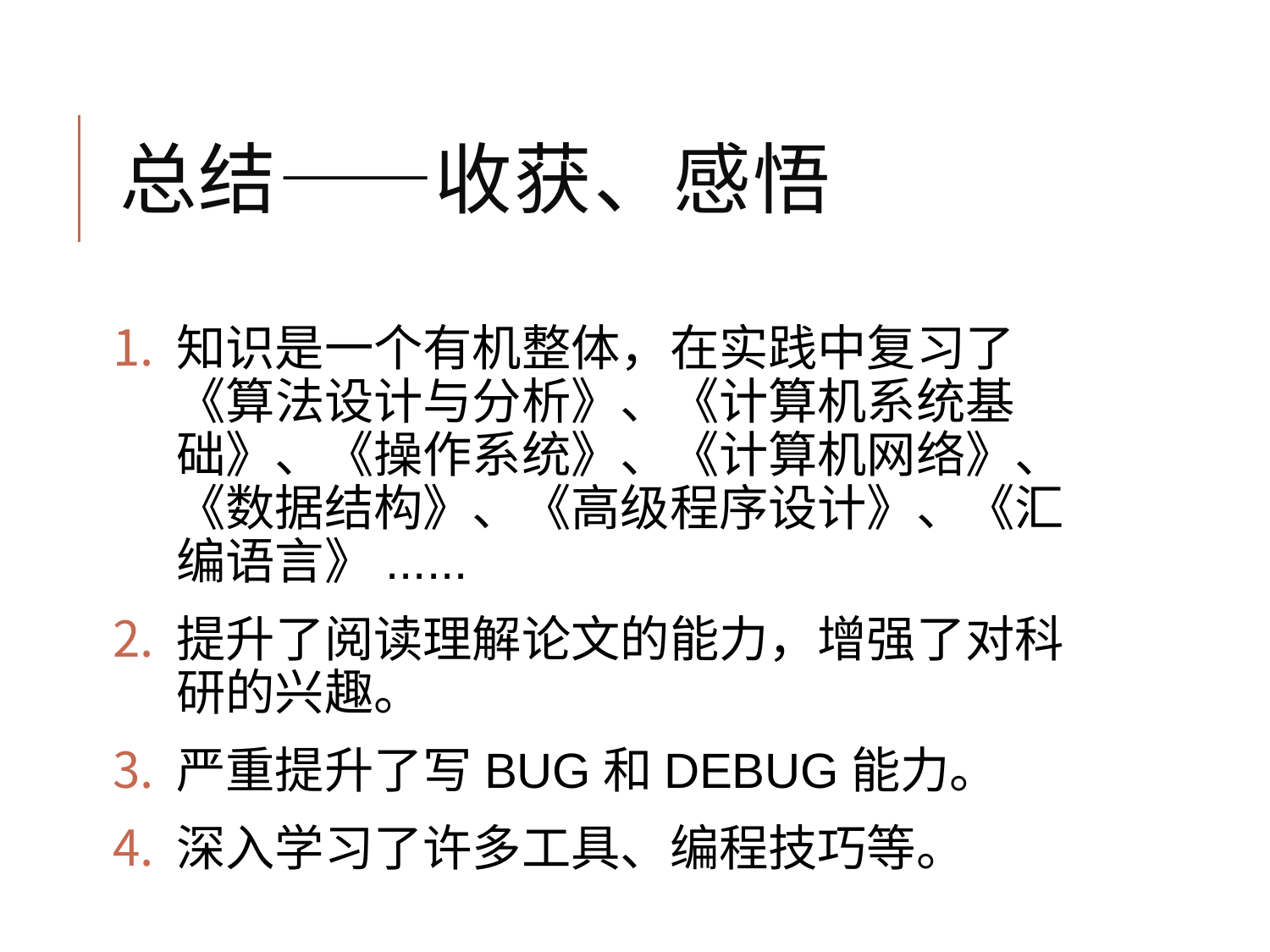

# 总结——收获、感悟
知识是一个有机整体，在实践中复习了《算法设计与分析》、《计算机系统基础》、《操作系统》、《计算机网络》、《数据结构》、《高级程序设计》、《汇编语言》......
提升了阅读理解论文的能力，增强了对科研的兴趣。
严重提升了写BUG和DEBUG能力。
深入学习了许多工具、编程技巧等。